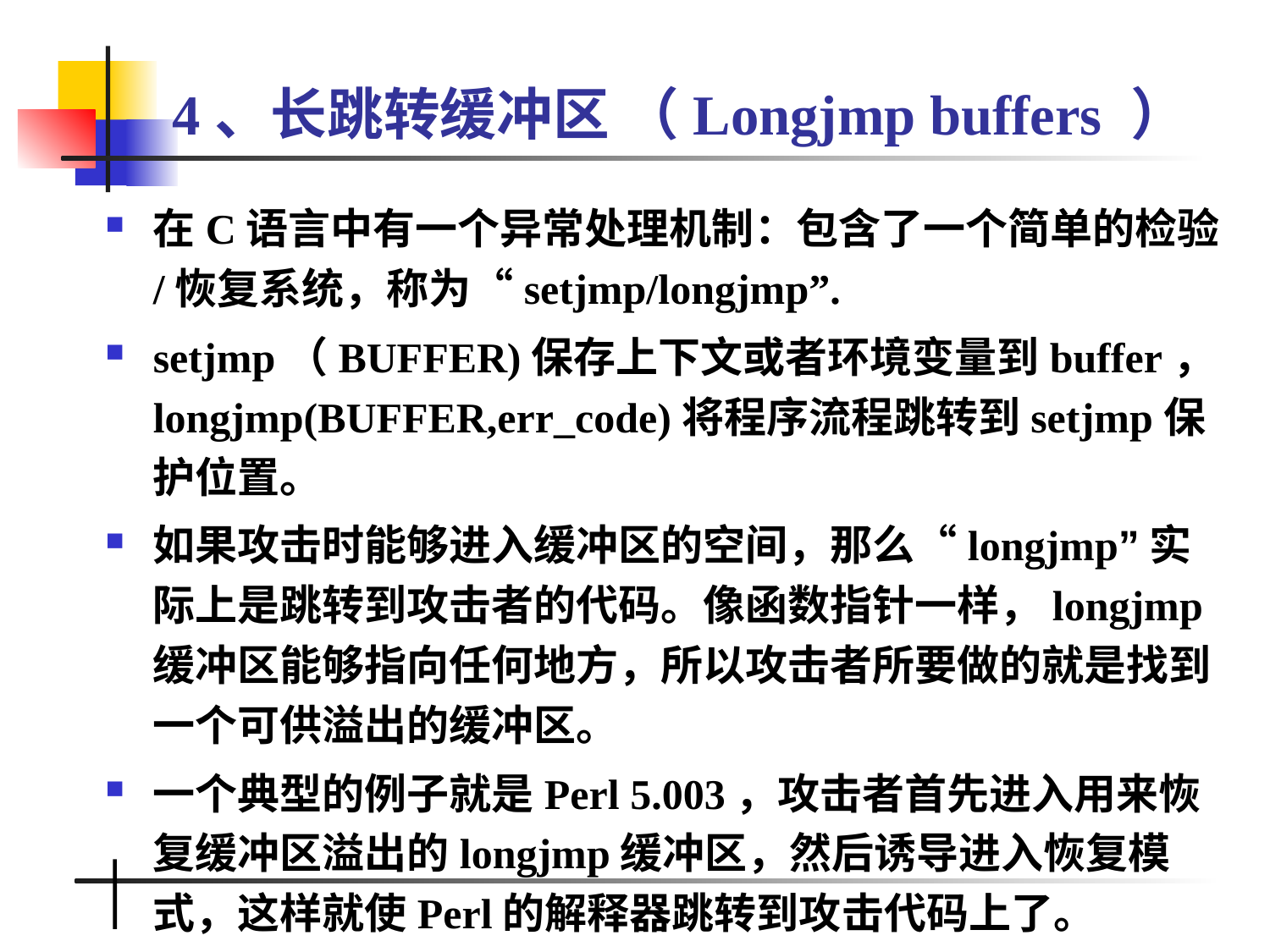

# 4、长跳转缓冲区 （Longjmp buffers ）
在C语言中有一个异常处理机制：包含了一个简单的检验/恢复系统，称为“setjmp/longjmp”.
setjmp（BUFFER)保存上下文或者环境变量到buffer，longjmp(BUFFER,err_code)将程序流程跳转到setjmp保护位置。
如果攻击时能够进入缓冲区的空间，那么“longjmp”实际上是跳转到攻击者的代码。像函数指针一样，longjmp缓冲区能够指向任何地方，所以攻击者所要做的就是找到一个可供溢出的缓冲区。
一个典型的例子就是Perl 5.003，攻击者首先进入用来恢复缓冲区溢出的longjmp缓冲区，然后诱导进入恢复模式，这样就使Perl的解释器跳转到攻击代码上了。